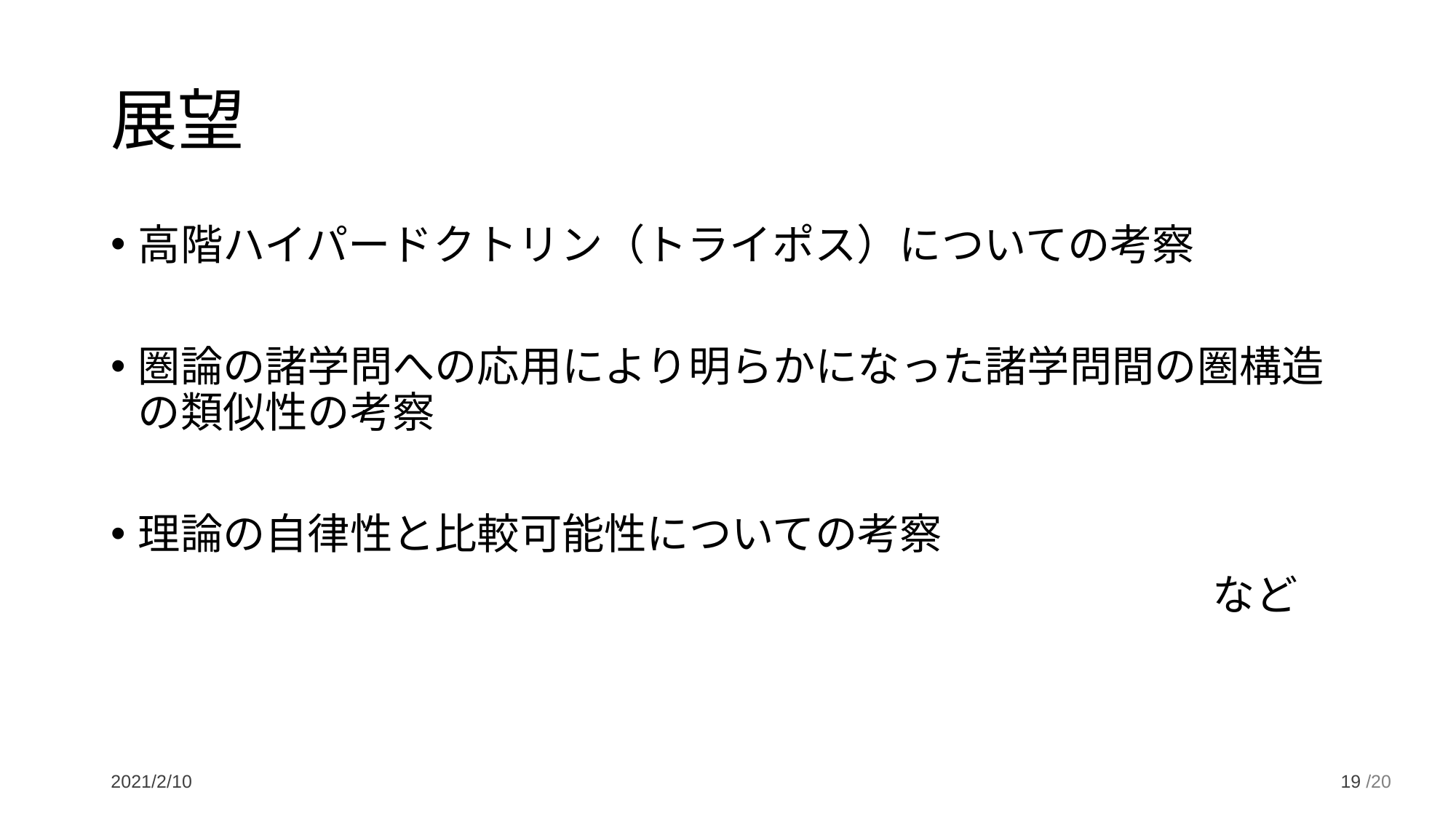

# 展望
高階ハイパードクトリン（トライポス）についての考察

圏論の諸学問への応用により明らかになった諸学問間の圏構造の類似性の考察

理論の自律性と比較可能性についての考察
　　　　　　　　　　　　　　　　　　　　　　　　　　など
2021/2/10
19